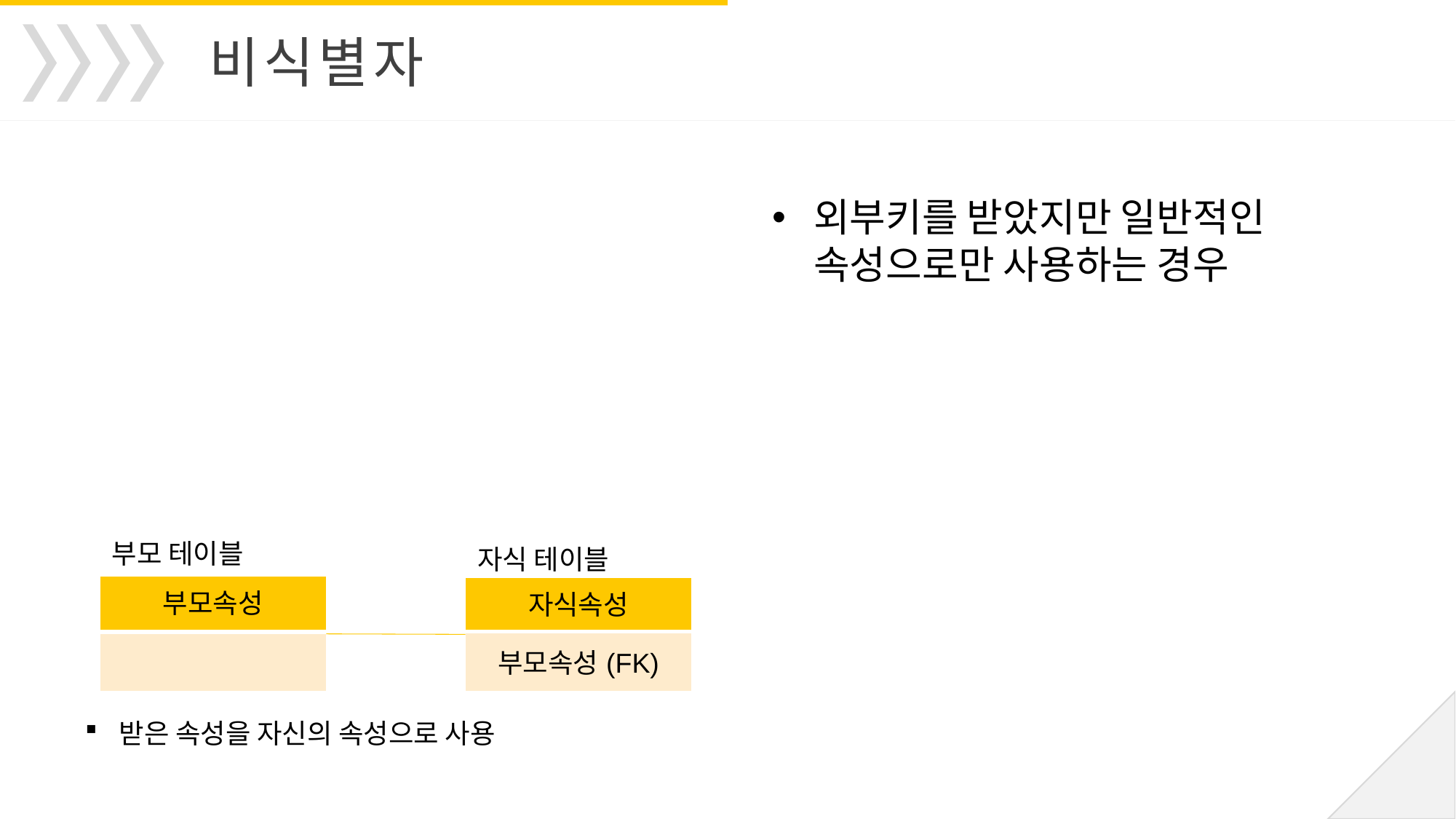

비식별자

외부키를 받았지만 일반적인 속성으로만 사용하는 경우

부모 테이블
자식 테이블
| 부모속성 |
| --- |
|  |
| 자식속성 |
| --- |
| 부모속성(FK) |
받은 속성을 자신의 속성으로 사용